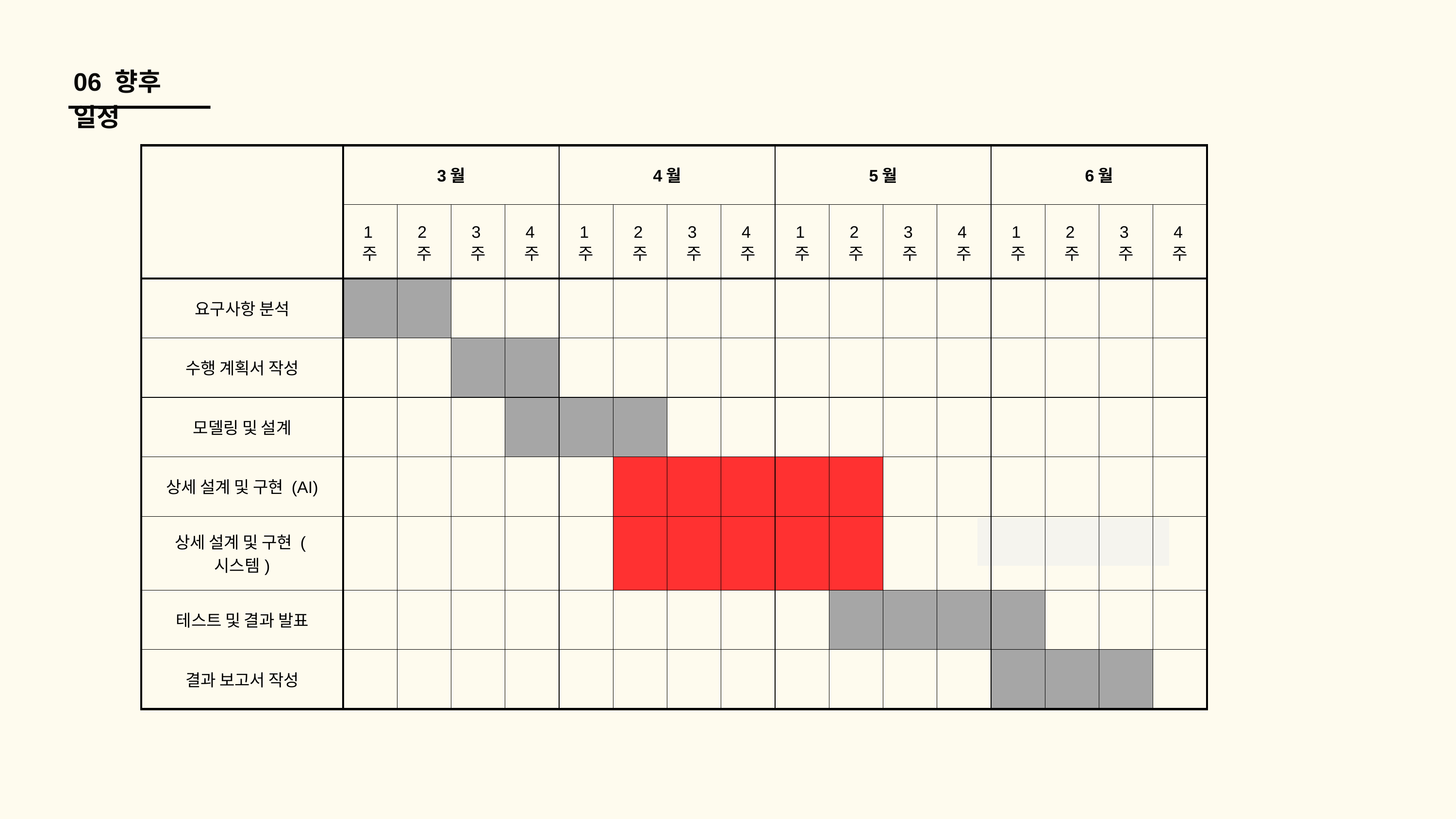

06 향후 일정

|  | 3월 | 3월 | 3월 | 3월 | 4월 | 4월 | 4월 | 4월 | 5월 | 5월 | 5월 | 5월 | 6월 | 6월 | 6월 | 6월 |
| --- | --- | --- | --- | --- | --- | --- | --- | --- | --- | --- | --- | --- | --- | --- | --- | --- |
|  | 1주 | 2주 | 3주 | 4주 | 1주 | 2주 | 3주 | 4주 | 1주 | 2주 | 3주 | 4주 | 1주 | 2주 | 3주 | 4주 |
| 요구사항 분석 |  |  |  |  |  |  |  |  |  |  |  |  |  |  |  |  |
| 수행 계획서 작성 |  |  |  |  |  |  |  |  |  |  |  |  |  |  |  |  |
| 모델링 및 설계 |  |  |  |  |  |  |  |  |  |  |  |  |  |  |  |  |
| 상세 설계 및 구현 (AI) |  |  |  |  |  |  |  |  |  |  |  |  |  |  |  |  |
| 상세 설계 및 구현 (시스템) |  |  |  |  |  |  |  |  |  |  |  |  |  |  |  |  |
| 테스트 및 결과 발표 |  |  |  |  |  |  |  |  |  |  |  |  |  |  |  |  |
| 결과 보고서 작성 |  |  |  |  |  |  |  |  |  |  |  |  |  |  |  |  |